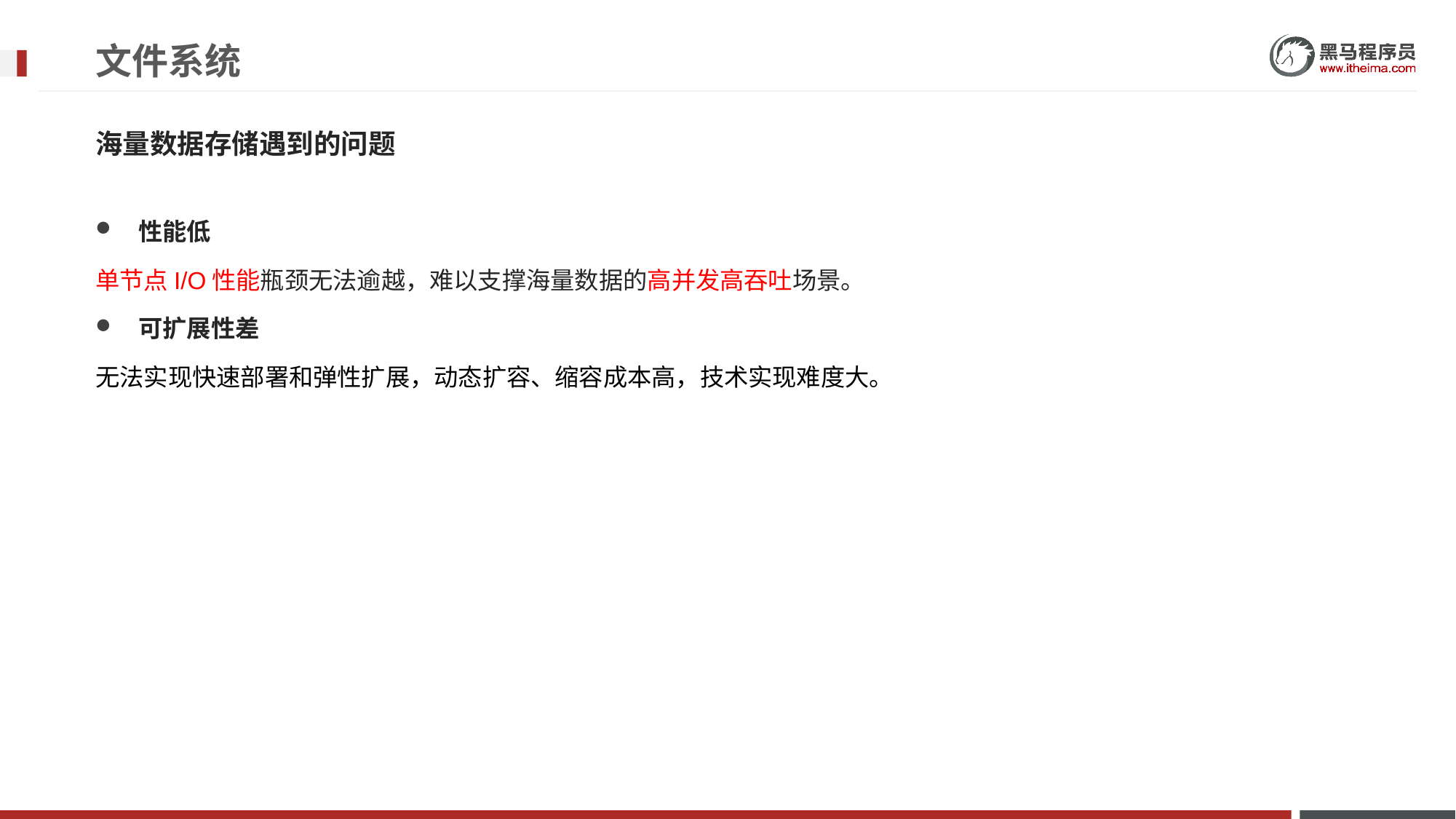

# 文件系统
海量数据存储遇到的问题
性能低
单节点I/O性能瓶颈无法逾越，难以支撑海量数据的高并发高吞吐场景。
可扩展性差
无法实现快速部署和弹性扩展，动态扩容、缩容成本高，技术实现难度大。